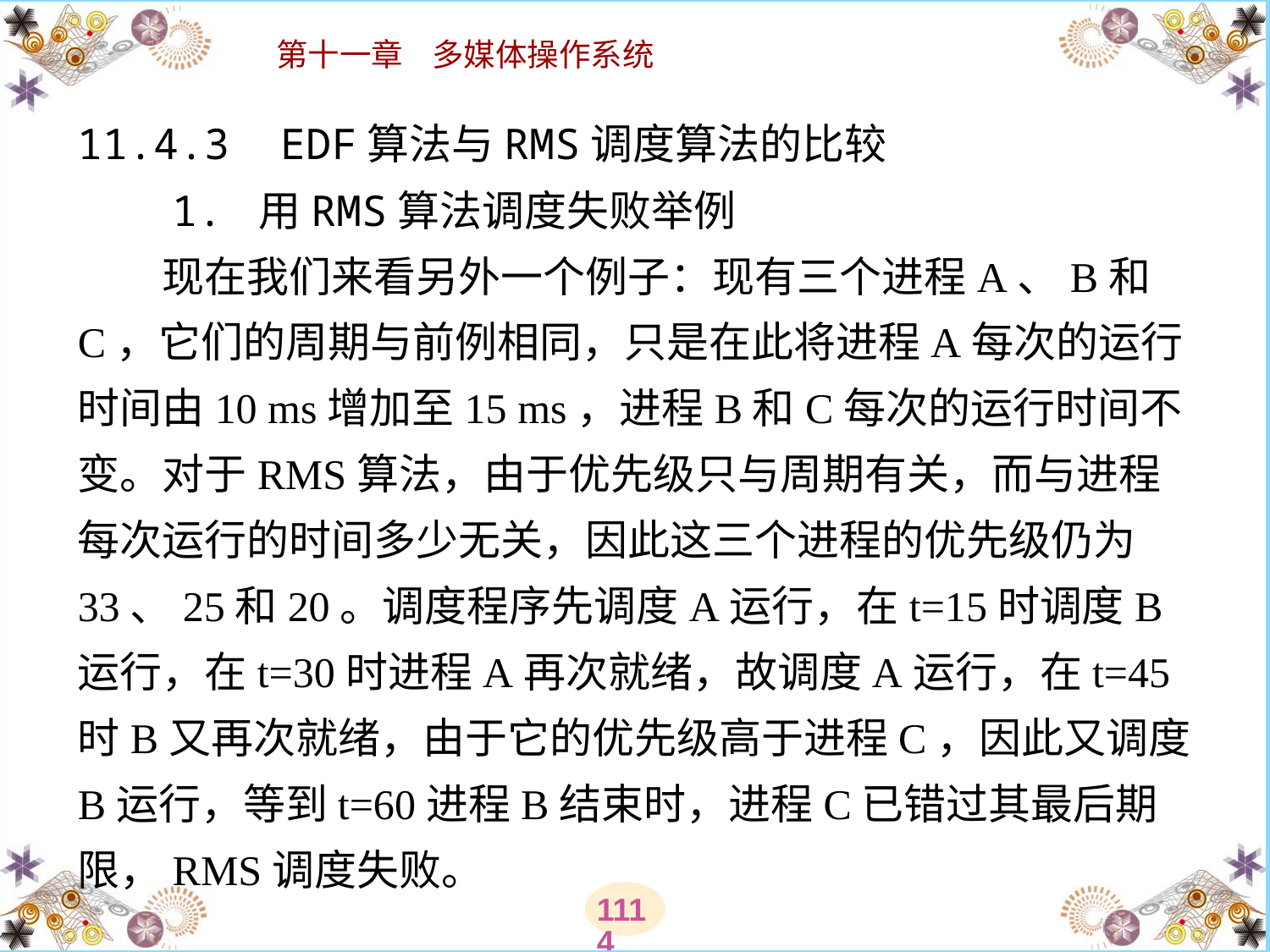

# 11.4.3  EDF算法与RMS调度算法的比较 　　1. 用RMS算法调度失败举例 　　现在我们来看另外一个例子：现有三个进程A、B和C，它们的周期与前例相同，只是在此将进程A每次的运行时间由10 ms增加至15 ms，进程B和C每次的运行时间不变。对于RMS算法，由于优先级只与周期有关，而与进程每次运行的时间多少无关，因此这三个进程的优先级仍为33、25和20。调度程序先调度A运行，在t=15时调度B运行，在t=30时进程A再次就绪，故调度A运行，在t=45时B又再次就绪，由于它的优先级高于进程C，因此又调度B运行，等到t=60进程B结束时，进程C已错过其最后期限，RMS调度失败。